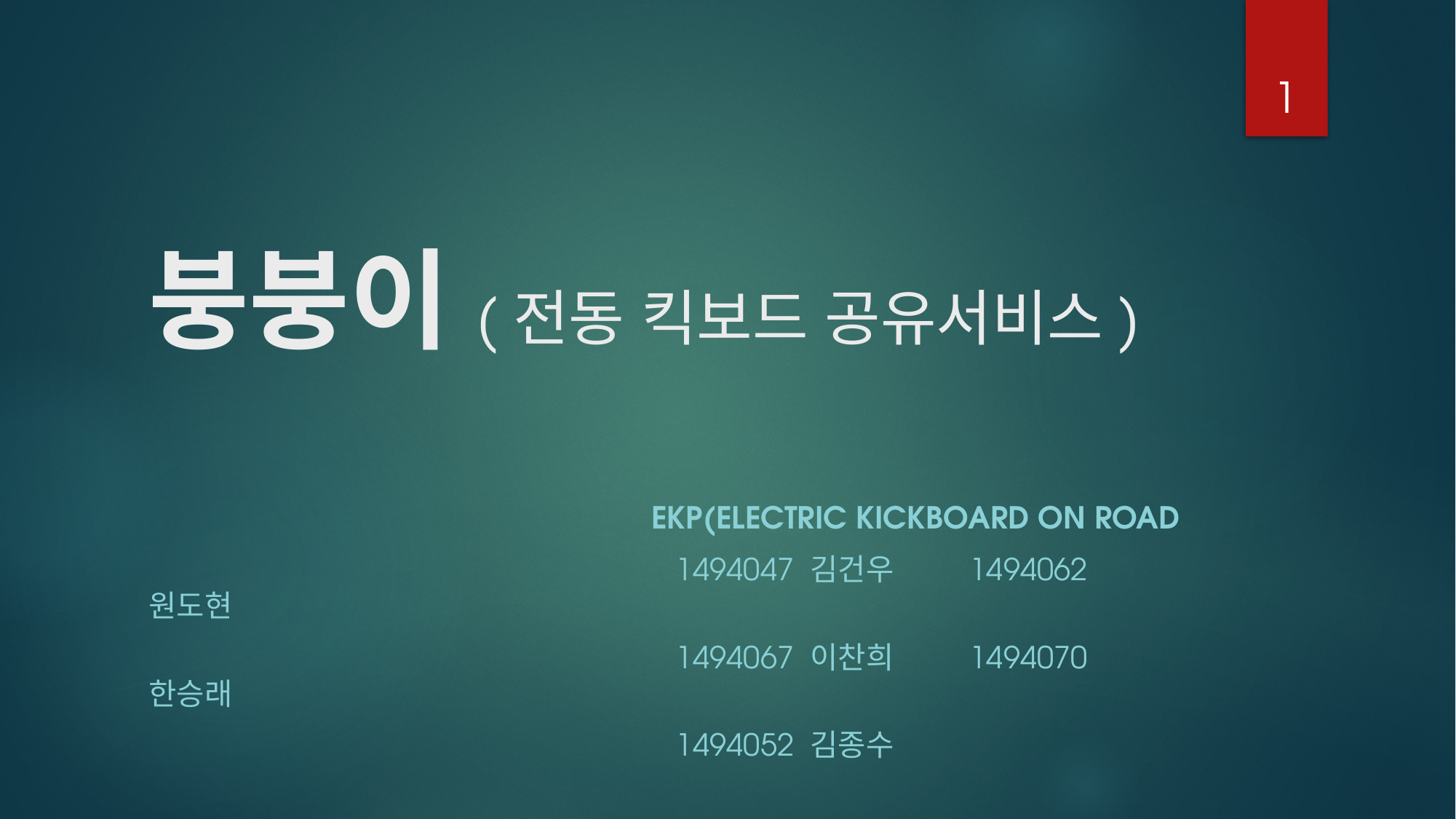

1
# 붕붕이(전동 킥보드 공유서비스)
EKP(Electric Kickboard on Road
                                                               1494047 김건우        1494062 원도현
                                                               1494067 이찬희        1494070 한승래
                                                               1494052 김종수